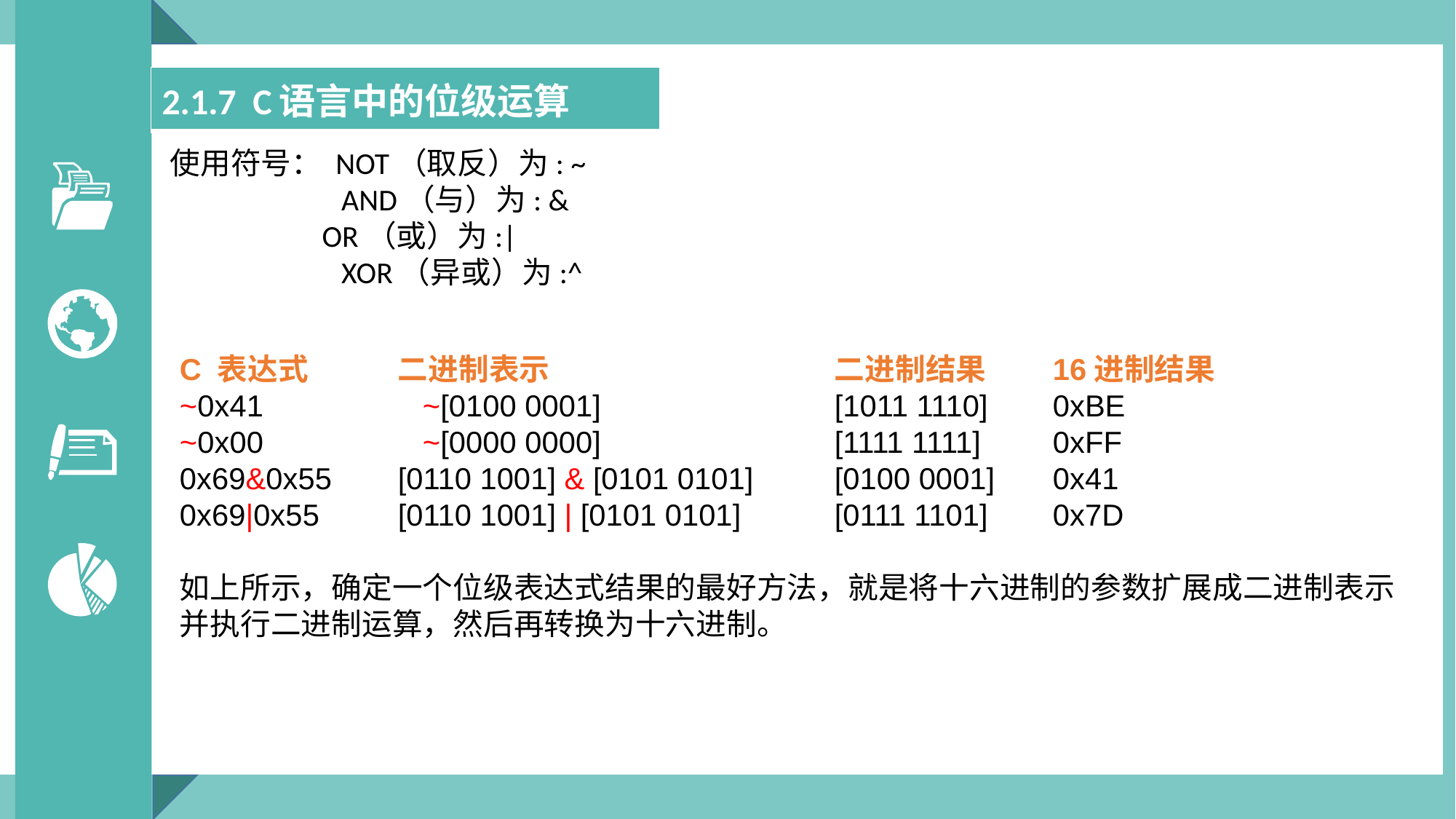

| 2.1.7 C语言中的位级运算 |
| --- |
使用符号： NOT（取反）为: ~
	         AND（与）为: &
                      OR（或）为:|
	         XOR（异或）为:^

C 表达式 	二进制表示 			二进制结果 	16进制结果
~0x41 	                ~[0100 0001] 			[1011 1110] 	0xBE
~0x00 	                ~[0000 0000] 			[1111 1111] 	0xFF
0x69&0x55 	[0110 1001] & [0101 0101] 	[0100 0001] 	0x41
0x69|0x55 	[0110 1001] | [0101 0101] 	[0111 1101] 	0x7D

如上所示，确定一个位级表达式结果的最好方法，就是将十六进制的参数扩展成二进制表示并执行二进制运算，然后再转换为十六进制。